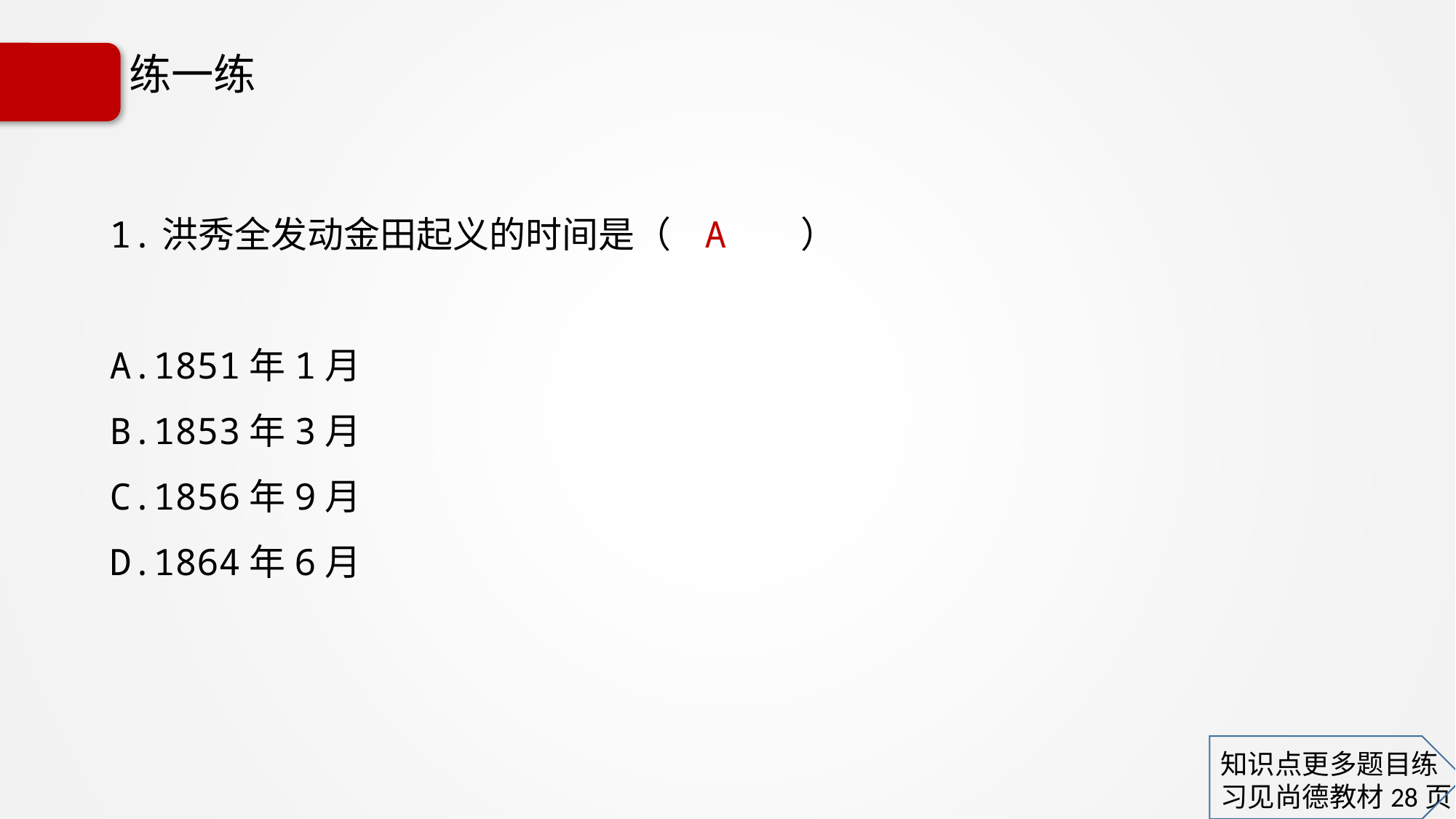

# 练一练
1.洪秀全发动金田起义的时间是（   A   ）

A.1851年1月
B.1853年3月
C.1856年9月
D.1864年6月

知识点更多题目练习见尚德教材28页